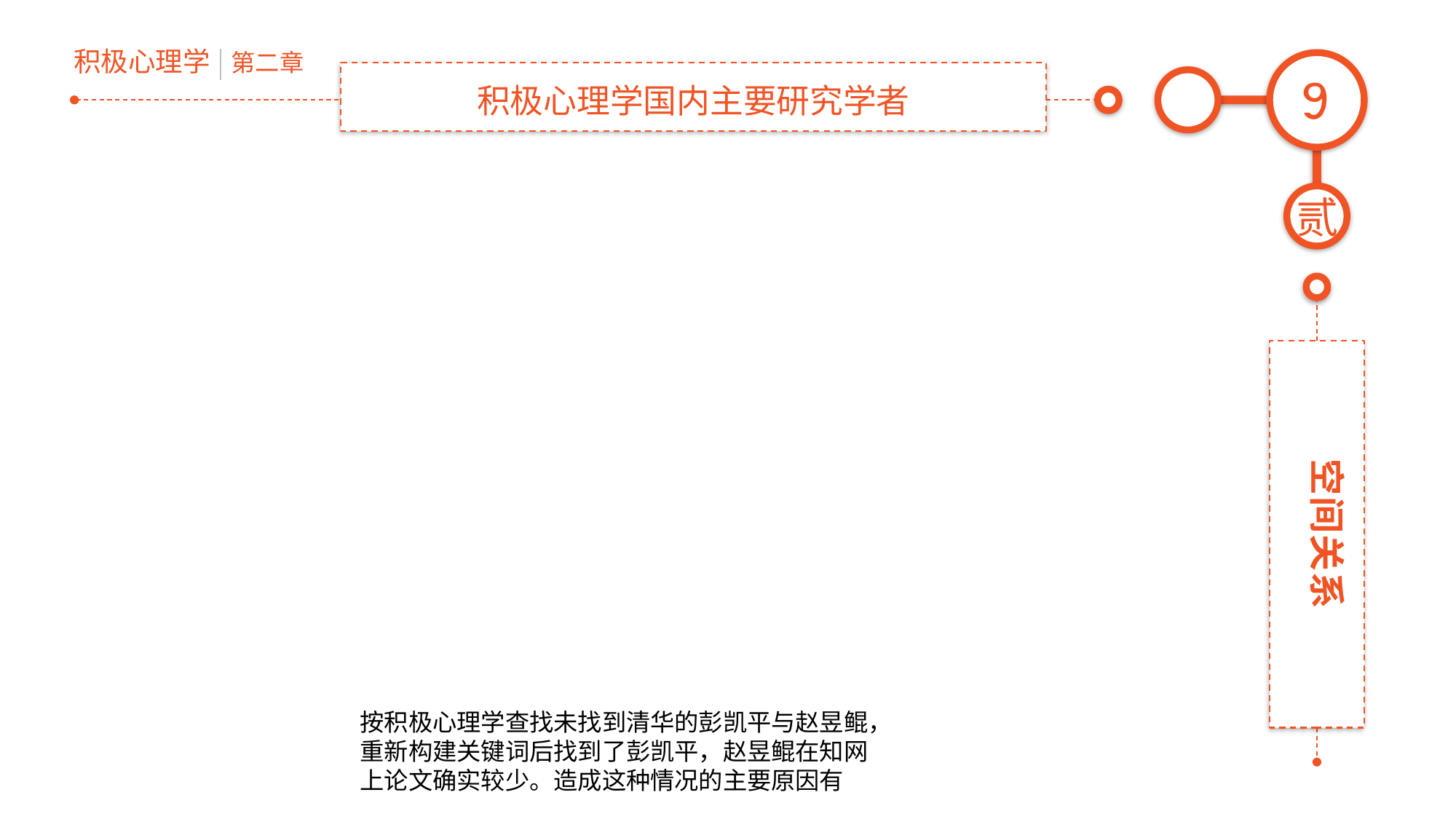

积极心理学国内主要研究学者
按积极心理学查找未找到清华的彭凯平与赵昱鲲，重新构建关键词后找到了彭凯平，赵昱鲲在知网上论文确实较少。造成这种情况的主要原因有